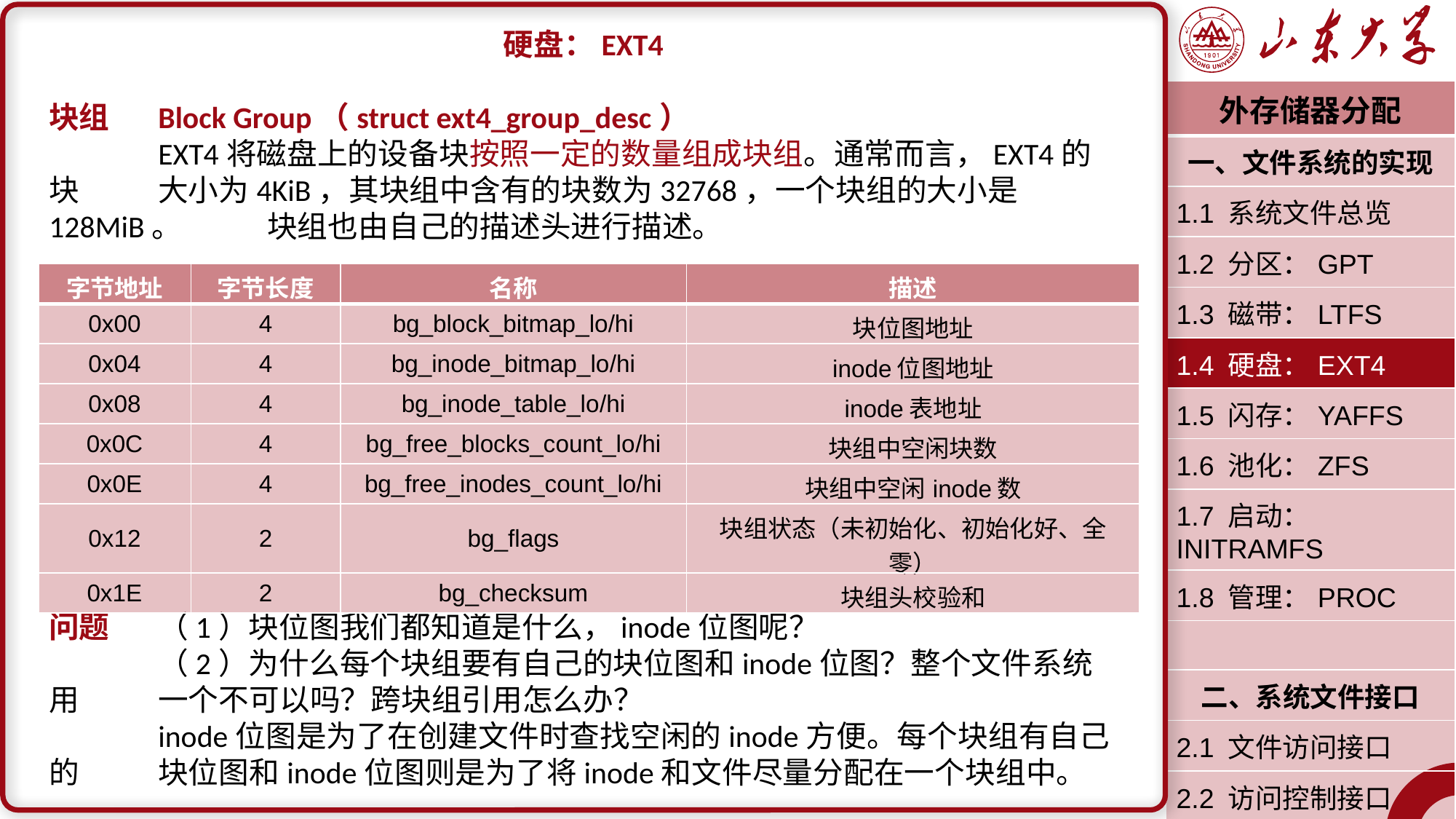

硬盘：EXT4

块组	Block Group（struct ext4_group_desc）
	EXT4将磁盘上的设备块按照一定的数量组成块组。通常而言，EXT4的块	大小为4KiB，其块组中含有的块数为32768，一个块组的大小是128MiB。	块组也由自己的描述头进行描述。

问题	（1）块位图我们都知道是什么，inode位图呢？
	（2）为什么每个块组要有自己的块位图和inode位图？整个文件系统用	一个不可以吗？跨块组引用怎么办？
	inode位图是为了在创建文件时查找空闲的inode方便。每个块组有自己的	块位图和inode位图则是为了将inode和文件尽量分配在一个块组中。
| 外存储器分配 |
| --- |
| 一、文件系统的实现 |
| 1.1 系统文件总览 |
| 1.2 分区：GPT |
| 1.3 磁带：LTFS |
| 1.4 硬盘：EXT4 |
| 1.5 闪存：YAFFS |
| 1.6 池化：ZFS |
| 1.7 启动：INITRAMFS |
| 1.8 管理：PROC |
|  |
| 二、系统文件接口 |
| 2.1 文件访问接口 |
| 2.2 访问控制接口 |
| 潘润宇 2023.04 |
| 字节地址 | 字节长度 | 名称 | 描述 |
| --- | --- | --- | --- |
| 0x00 | 4 | bg\_block\_bitmap\_lo/hi | 块位图地址 |
| 0x04 | 4 | bg\_inode\_bitmap\_lo/hi | inode位图地址 |
| 0x08 | 4 | bg\_inode\_table\_lo/hi | inode表地址 |
| 0x0C | 4 | bg\_free\_blocks\_count\_lo/hi | 块组中空闲块数 |
| 0x0E | 4 | bg\_free\_inodes\_count\_lo/hi | 块组中空闲inode数 |
| 0x12 | 2 | bg\_flags | 块组状态（未初始化、初始化好、全零） |
| 0x1E | 2 | bg\_checksum | 块组头校验和 |